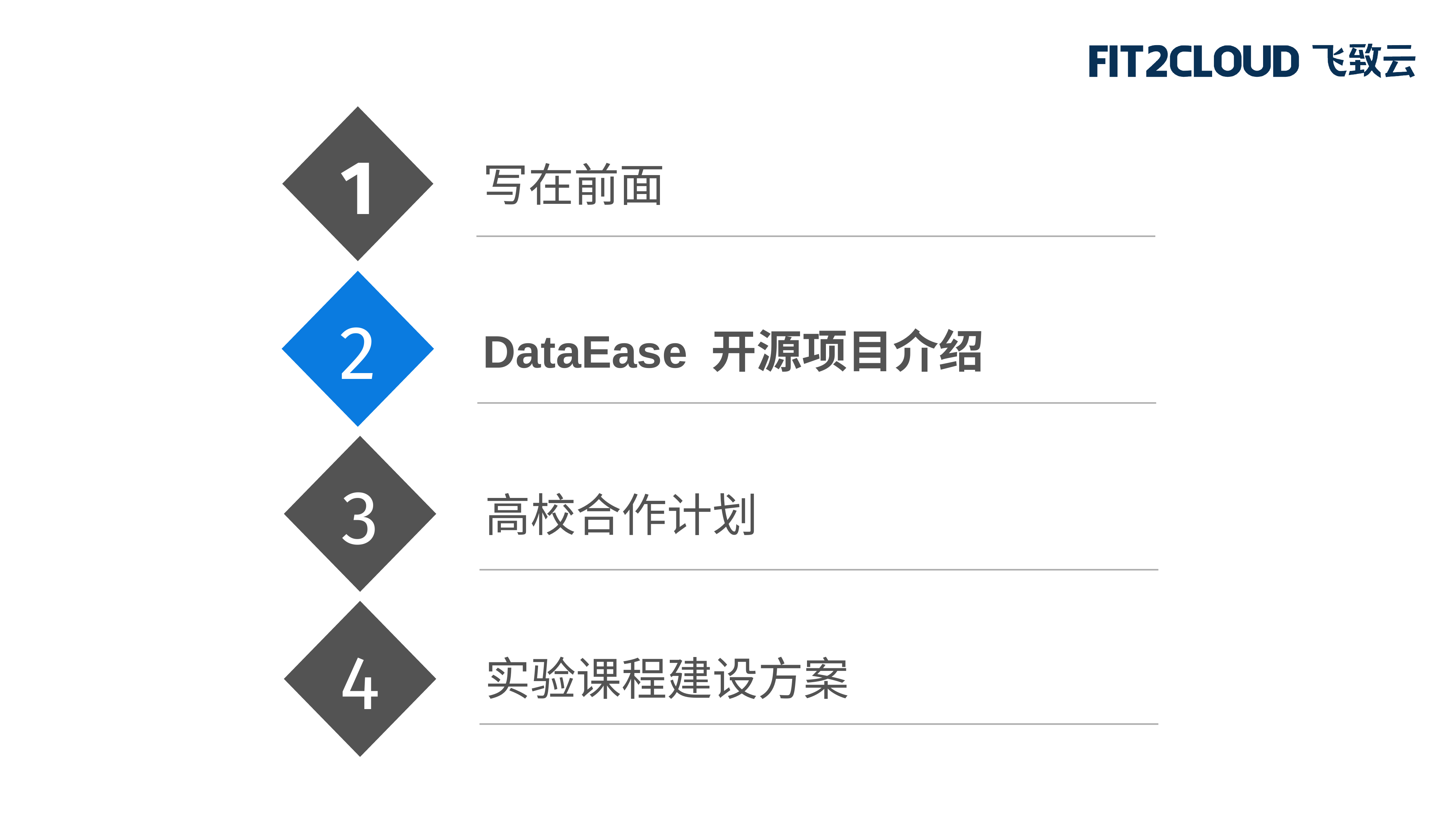

1
写在前面

2
DataEase 开源项目介绍

3
高校合作计划

4
实验课程建设方案